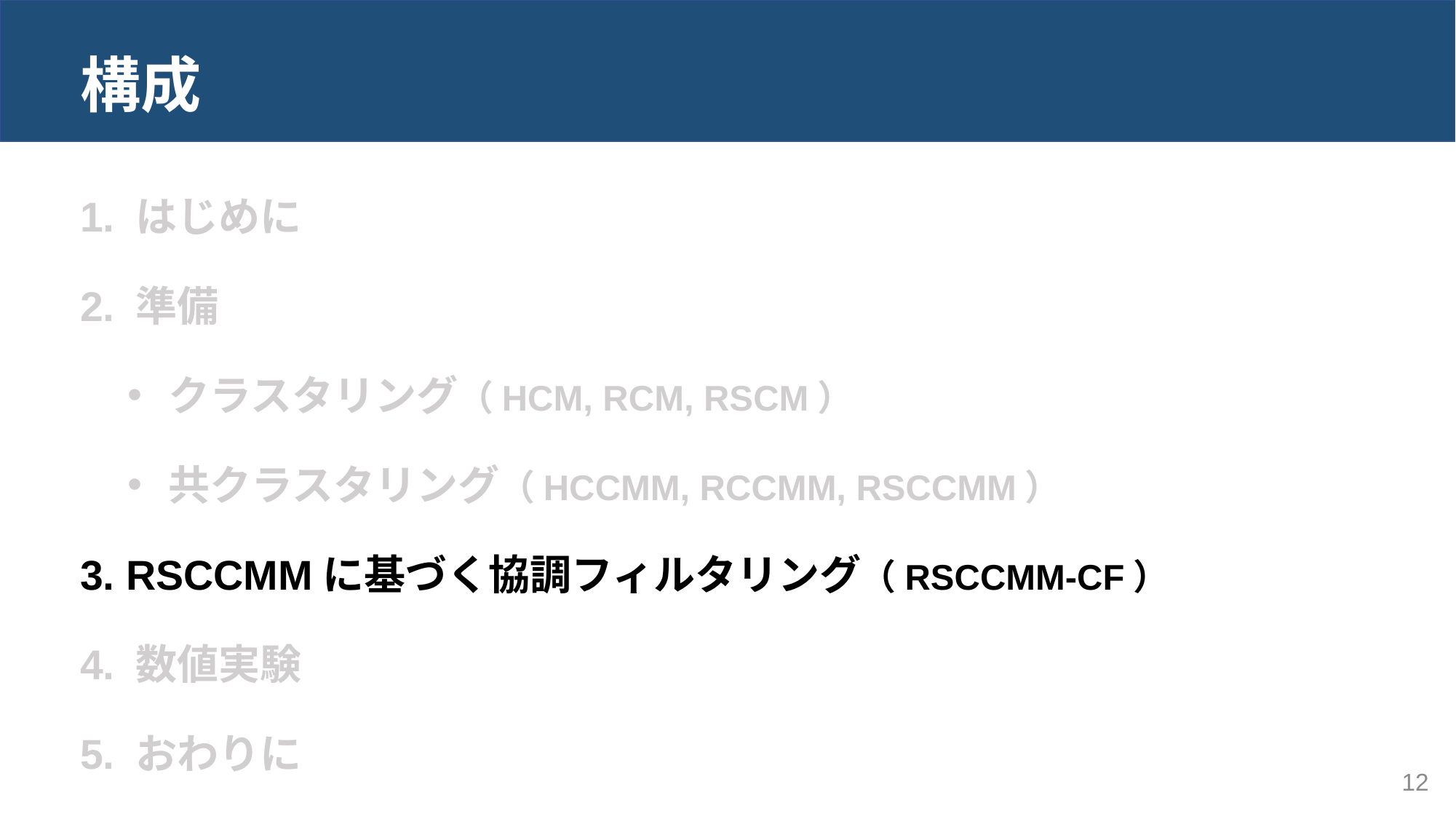

# 構成
1. はじめに
2. 準備
クラスタリング（HCM, RCM, RSCM）
共クラスタリング（HCCMM, RCCMM, RSCCMM）
3. RSCCMMに基づく協調フィルタリング（RSCCMM-CF）
4. 数値実験
5. おわりに
12